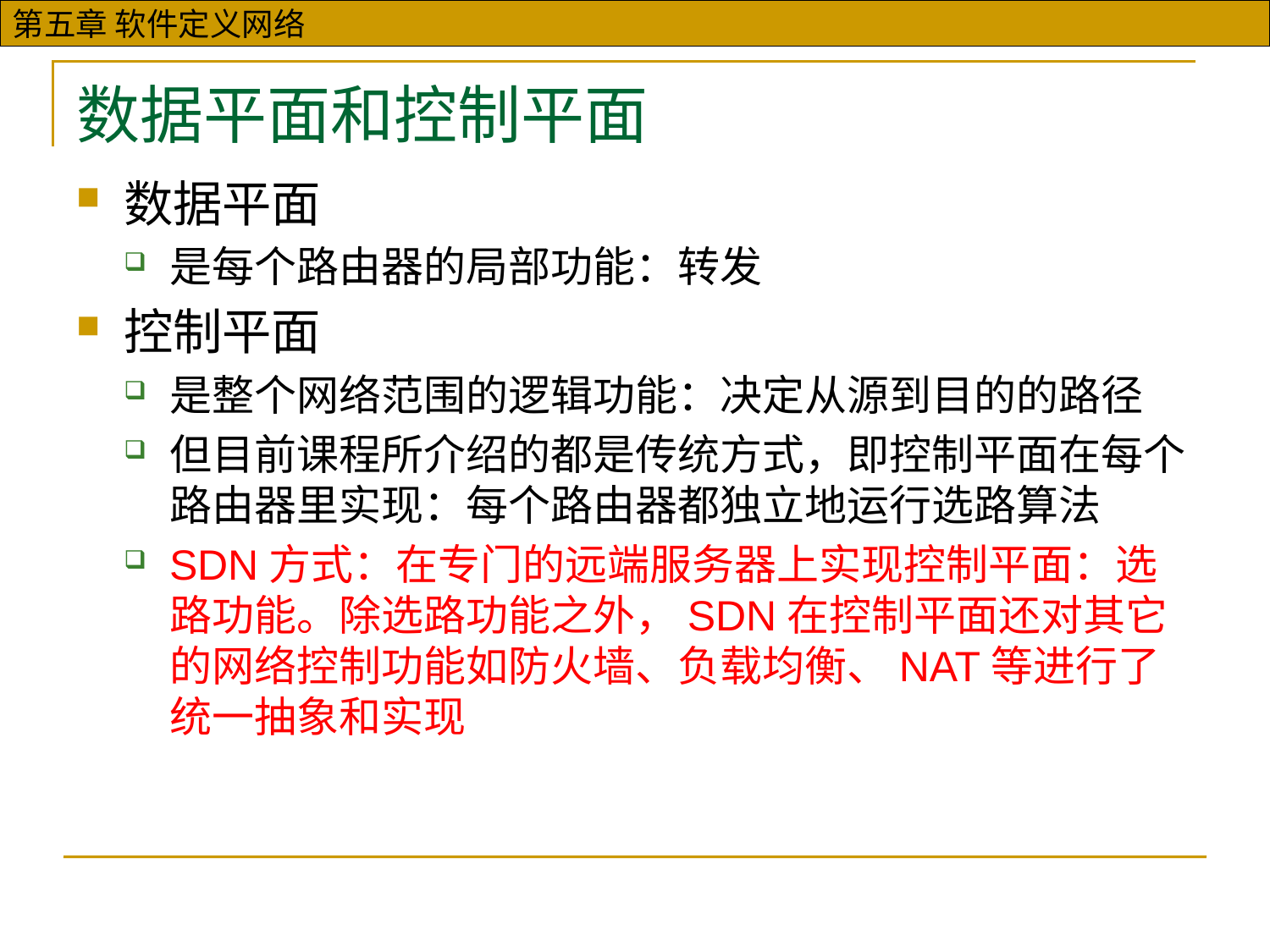

# 数据平面和控制平面
数据平面
是每个路由器的局部功能：转发
控制平面
是整个网络范围的逻辑功能：决定从源到目的的路径
但目前课程所介绍的都是传统方式，即控制平面在每个路由器里实现：每个路由器都独立地运行选路算法
SDN方式：在专门的远端服务器上实现控制平面：选路功能。除选路功能之外，SDN在控制平面还对其它的网络控制功能如防火墙、负载均衡、NAT等进行了统一抽象和实现